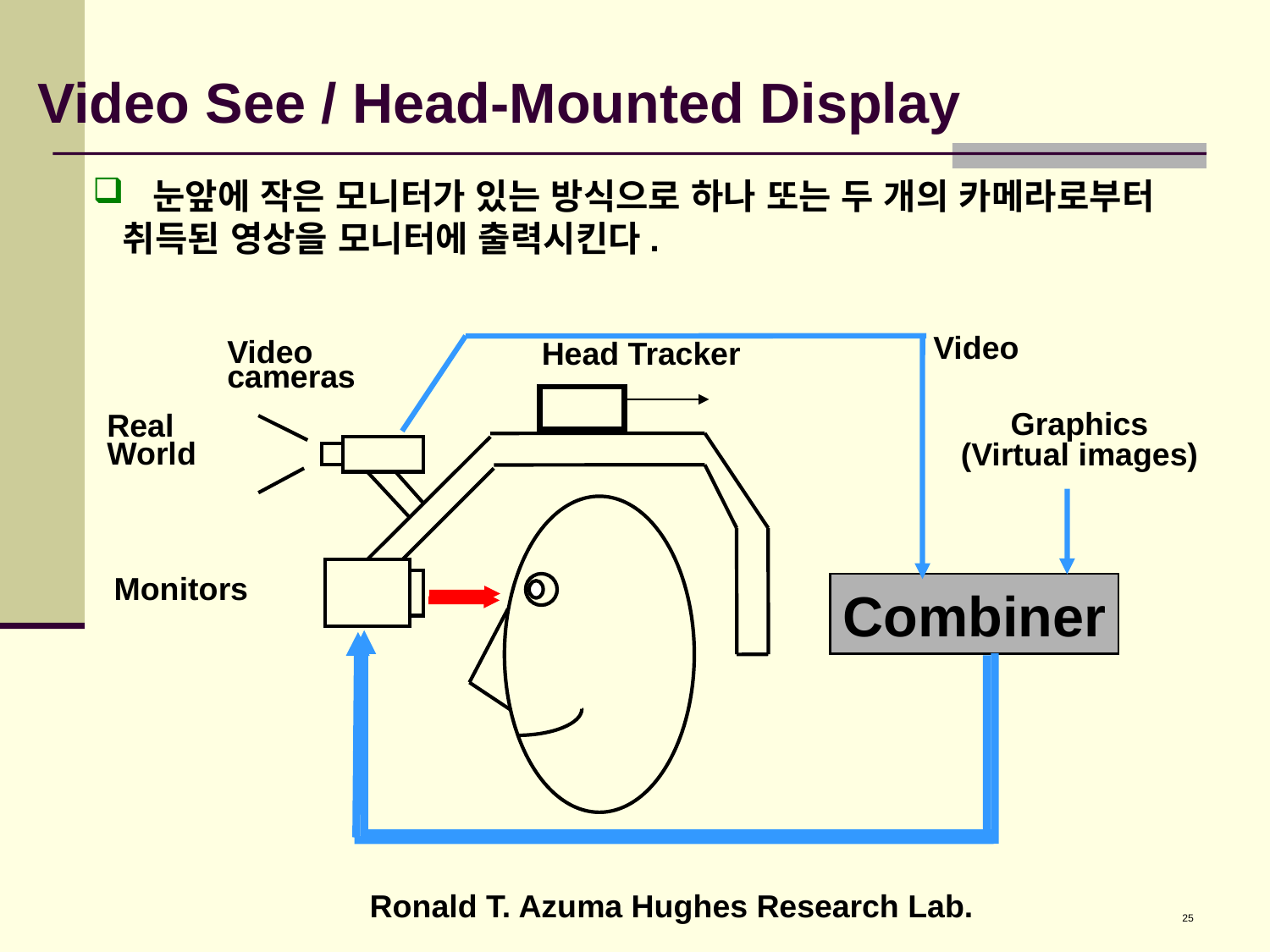

# Video See / Head-Mounted Display
  눈앞에 작은 모니터가 있는 방식으로 하나 또는 두 개의 카메라로부터 취득된 영상을 모니터에 출력시킨다.
Video
Video
cameras
Head Tracker

Graphics
(Virtual images)
Real
World

Monitors
Combiner

Ronald T. Azuma Hughes Research Lab.
25